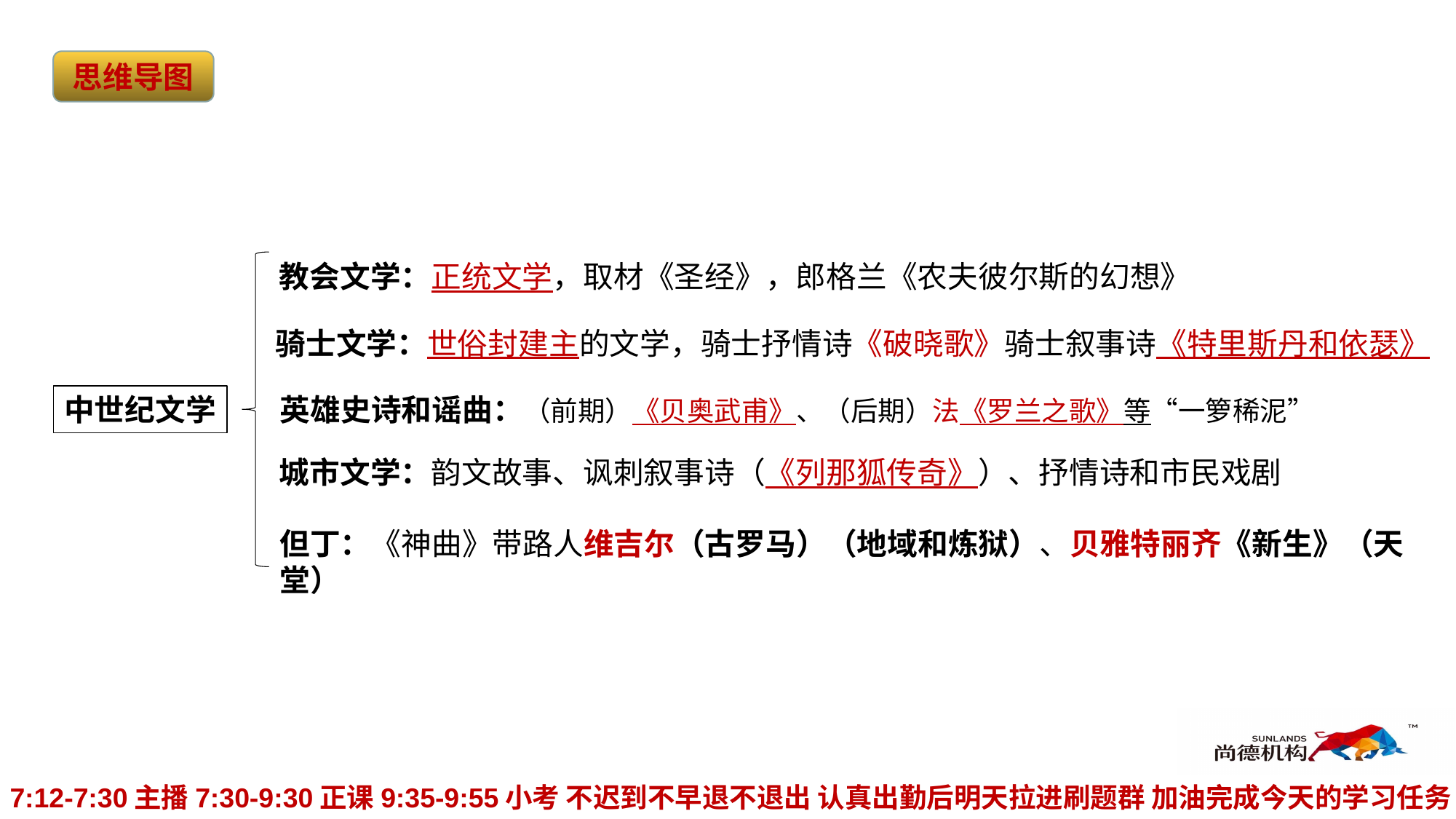

思维导图

教会文学：正统文学，取材《圣经》，郎格兰《农夫彼尔斯的幻想》
骑士文学：世俗封建主的文学，骑士抒情诗《破晓歌》骑士叙事诗《特里斯丹和依瑟》
英雄史诗和谣曲：（前期）《贝奥武甫》、（后期）法《罗兰之歌》等“一箩稀泥”
中世纪文学
城市文学：韵文故事、讽刺叙事诗（《列那狐传奇》）、抒情诗和市民戏剧
但丁：《神曲》带路人维吉尔（古罗马）（地域和炼狱）、贝雅特丽齐《新生》（天堂）